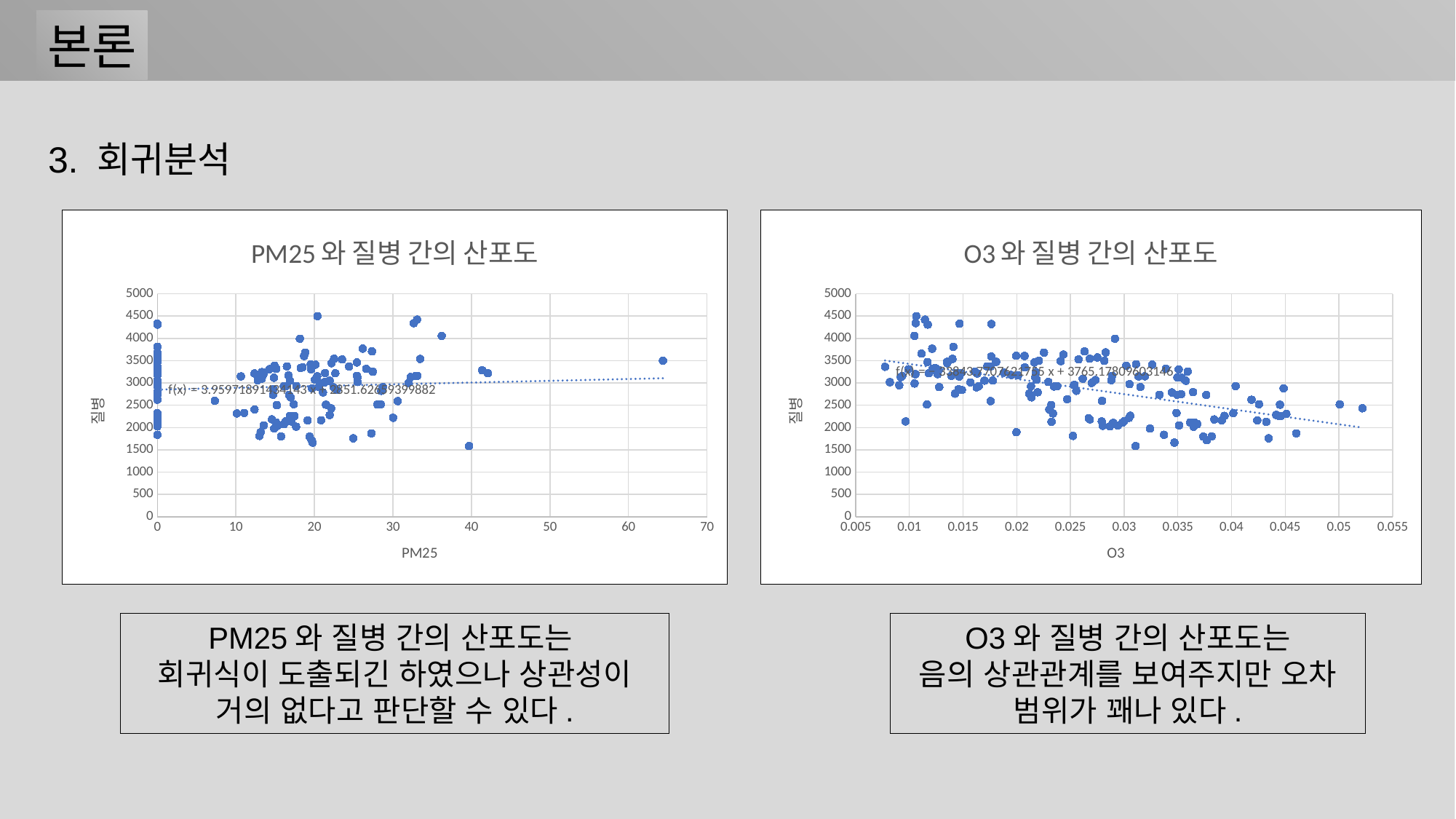

본론

3. 회귀분석

### Chart: PM25와 질병 간의 산포도

| Category |  |
|---|---|

### Chart: O3와 질병 간의 산포도

| Category |  |
|---|---|
O3와 질병 간의 산포도는
음의 상관관계를 보여주지만 오차 범위가 꽤나 있다.
PM25와 질병 간의 산포도는
회귀식이 도출되긴 하였으나 상관성이 거의 없다고 판단할 수 있다.